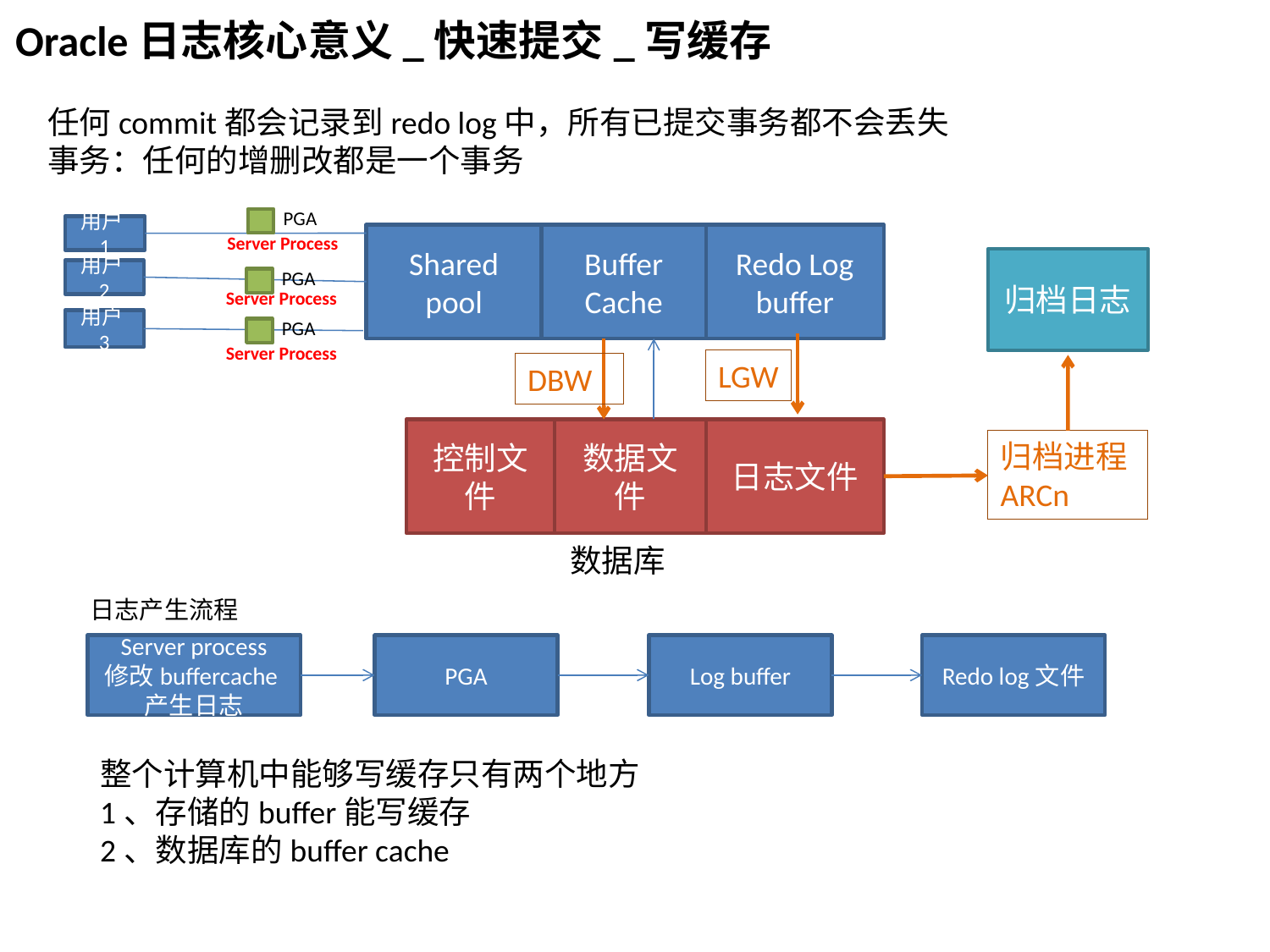

Oracle日志核心意义_快速提交_写缓存
任何commit都会记录到redo log中，所有已提交事务都不会丢失
事务：任何的增删改都是一个事务
PGA

用户1
Shared pool
Buffer Cache
Redo Log buffer
Server Process
归档日志
PGA
用户2

Server Process
PGA
用户3

Server Process
LGW
DBW
日志文件
控制文件
数据文件
归档进程
ARCn
数据库
日志产生流程
Server process
修改buffercache产生日志
PGA
Log buffer
Redo log文件
整个计算机中能够写缓存只有两个地方
1、存储的buffer能写缓存
2、数据库的buffer cache